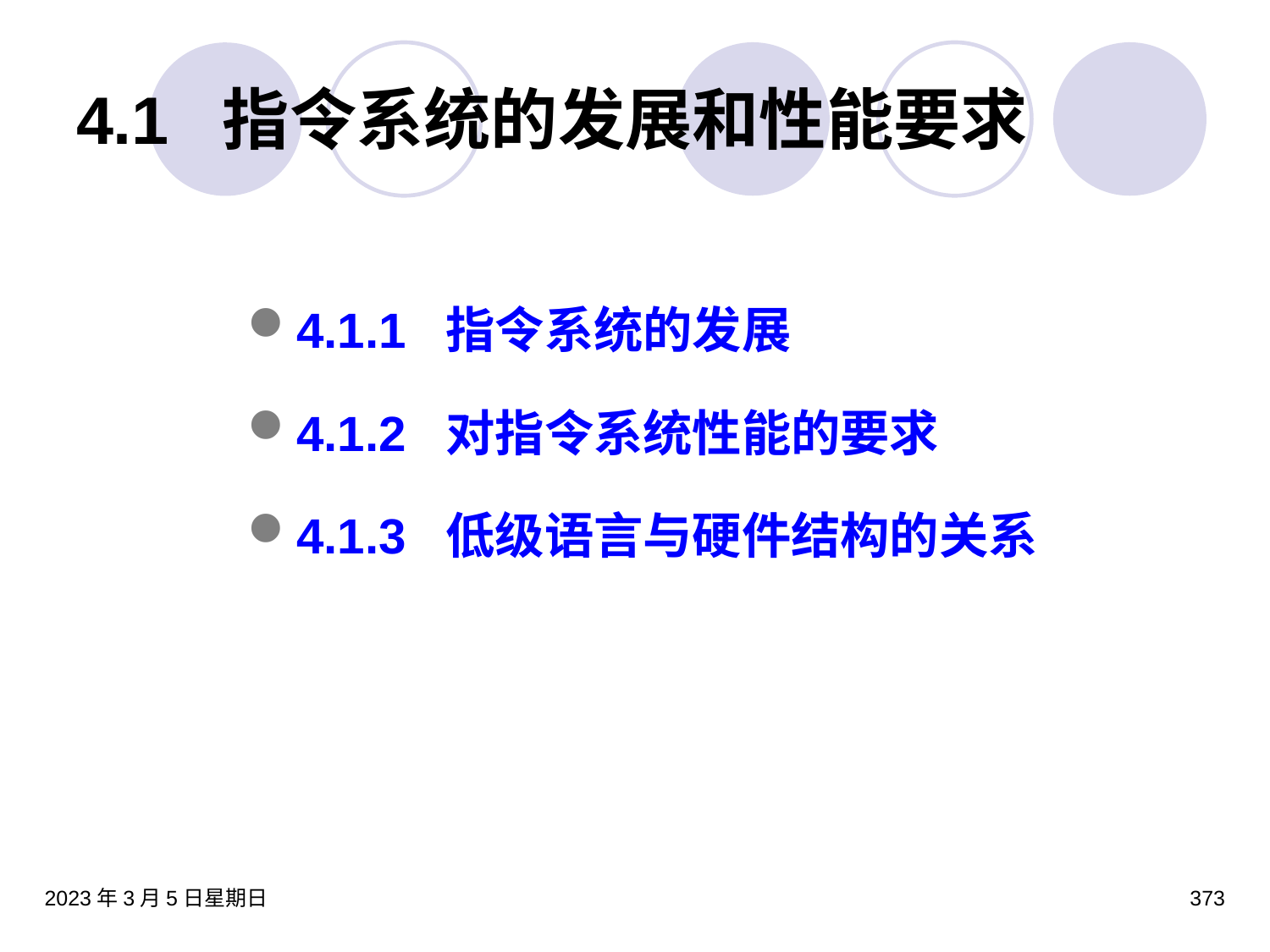

# 4.1  指令系统的发展和性能要求
4.1.1  指令系统的发展
4.1.2  对指令系统性能的要求
4.1.3  低级语言与硬件结构的关系

2023年3月5日星期日
373